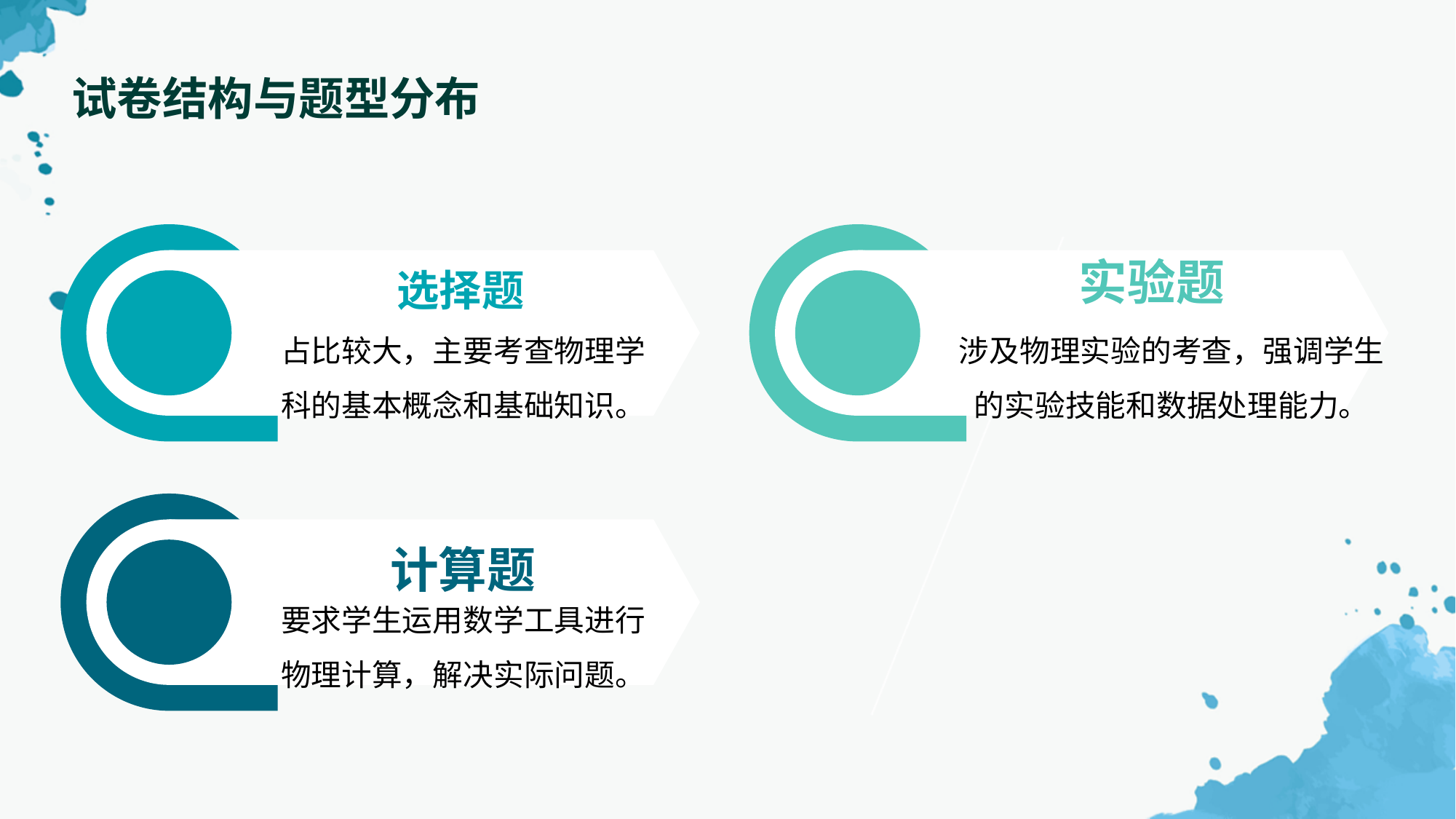

试卷结构与题型分布

选择题
占比较大，主要考查物理学科的基本概念和基础知识。

实验题
涉及物理实验的考查，强调学生的实验技能和数据处理能力。

计算题
要求学生运用数学工具进行物理计算，解决实际问题。